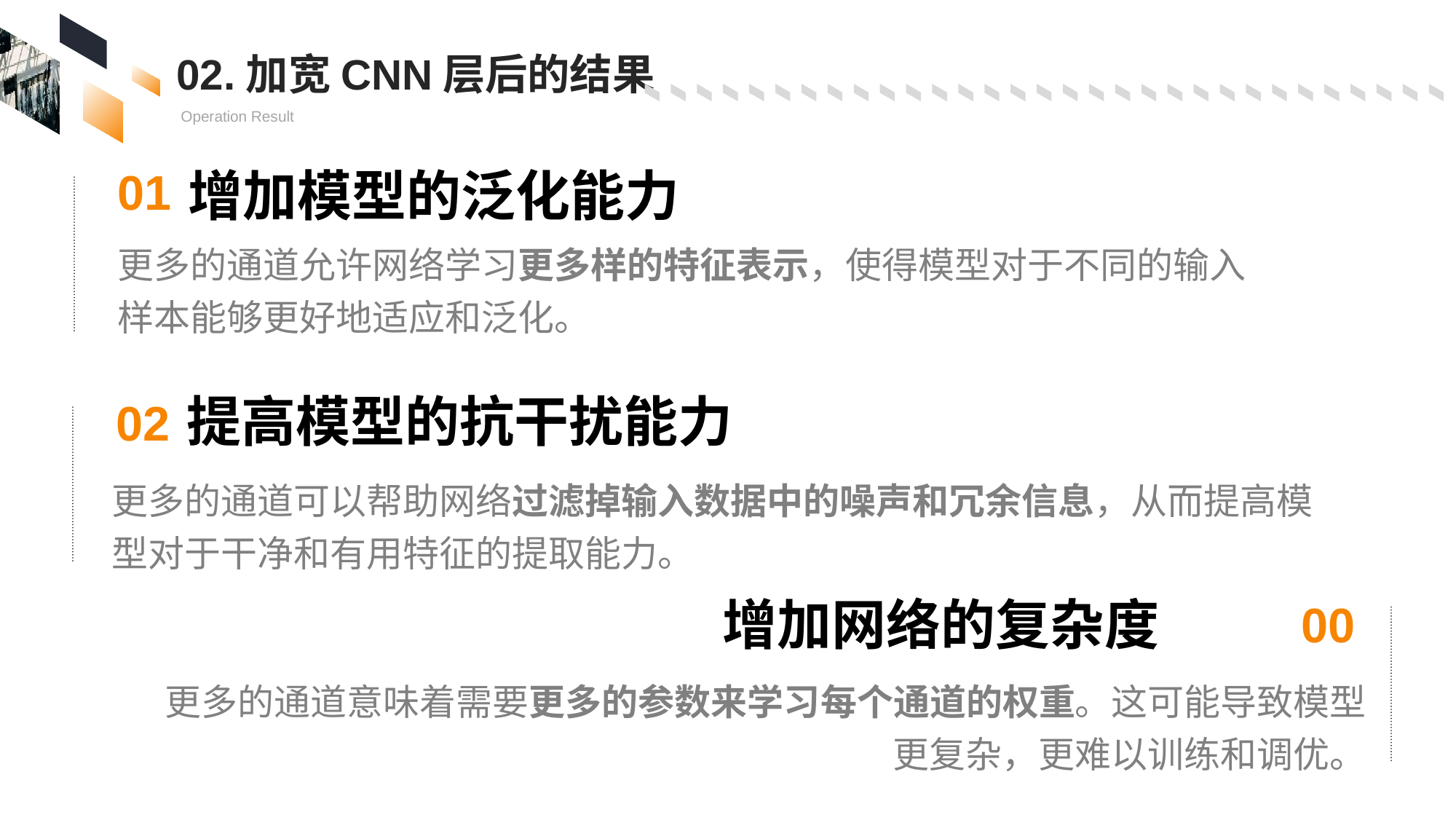

02.加宽CNN层后的结果
Operation Result

增加模型的泛化能力
01
更多的通道允许网络学习更多样的特征表示，使得模型对于不同的输入样本能够更好地适应和泛化。
提高模型的抗干扰能力
02
更多的通道可以帮助网络过滤掉输入数据中的噪声和冗余信息，从而提高模型对于干净和有用特征的提取能力。
增加网络的复杂度
00
更多的通道意味着需要更多的参数来学习每个通道的权重。这可能导致模型更复杂，更难以训练和调优。